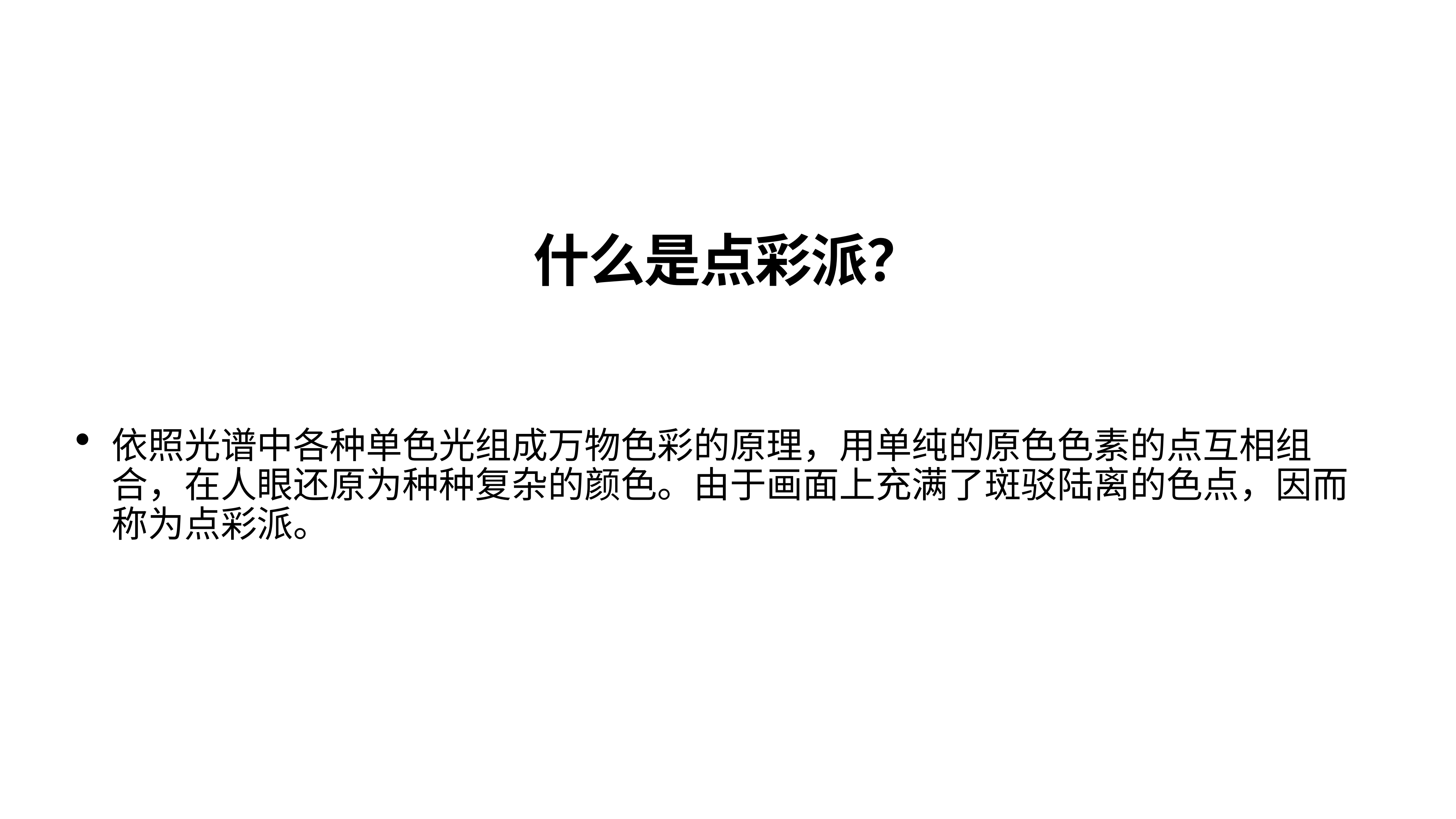

# 什么是点彩派？
依照光谱中各种单色光组成万物色彩的原理，用单纯的原色色素的点互相组合，在人眼还原为种种复杂的颜色。由于画面上充满了斑驳陆离的色点，因而称为点彩派。